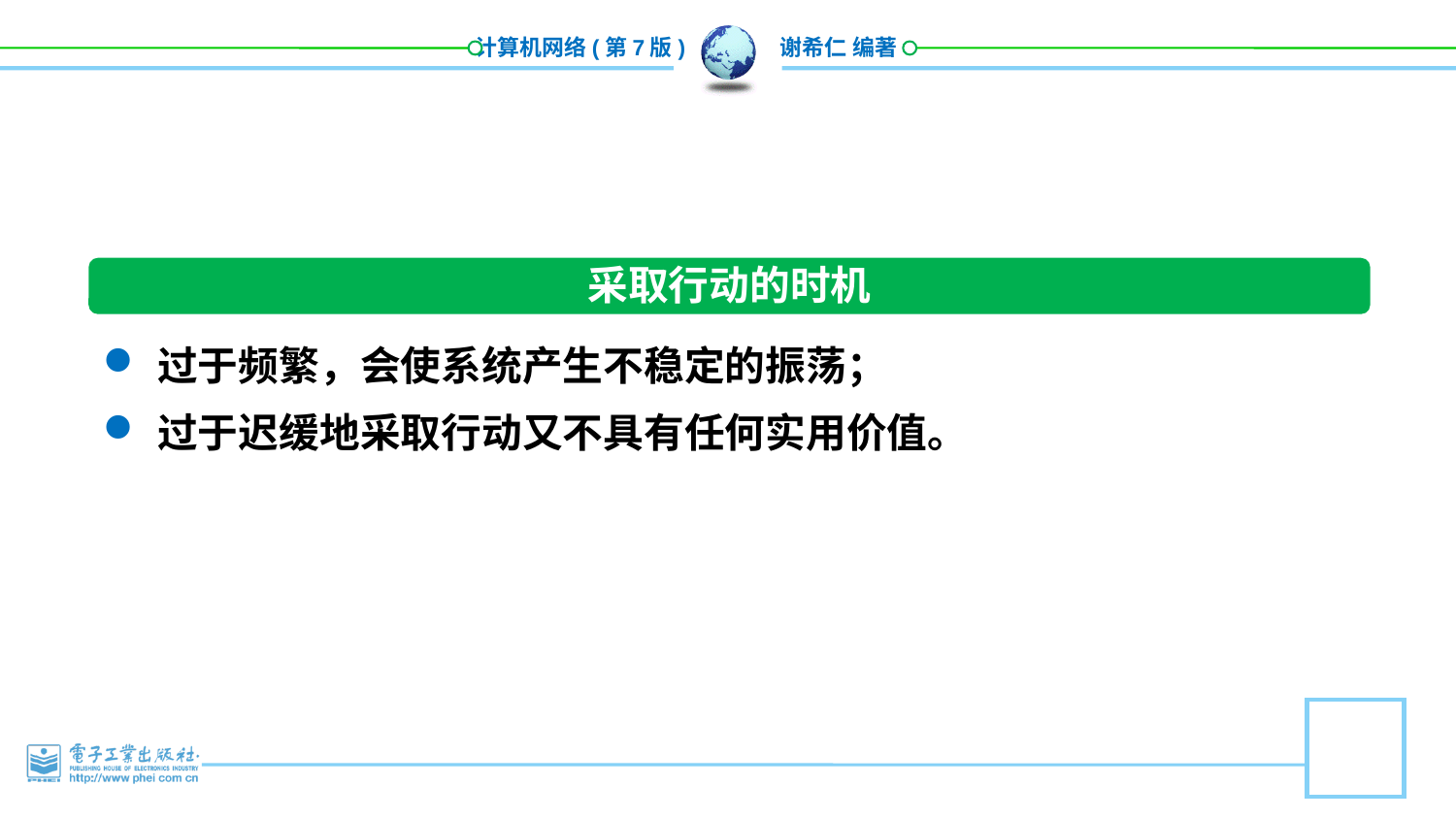

采取行动的时机

过于频繁，会使系统产生不稳定的振荡；
过于迟缓地采取行动又不具有任何实用价值。